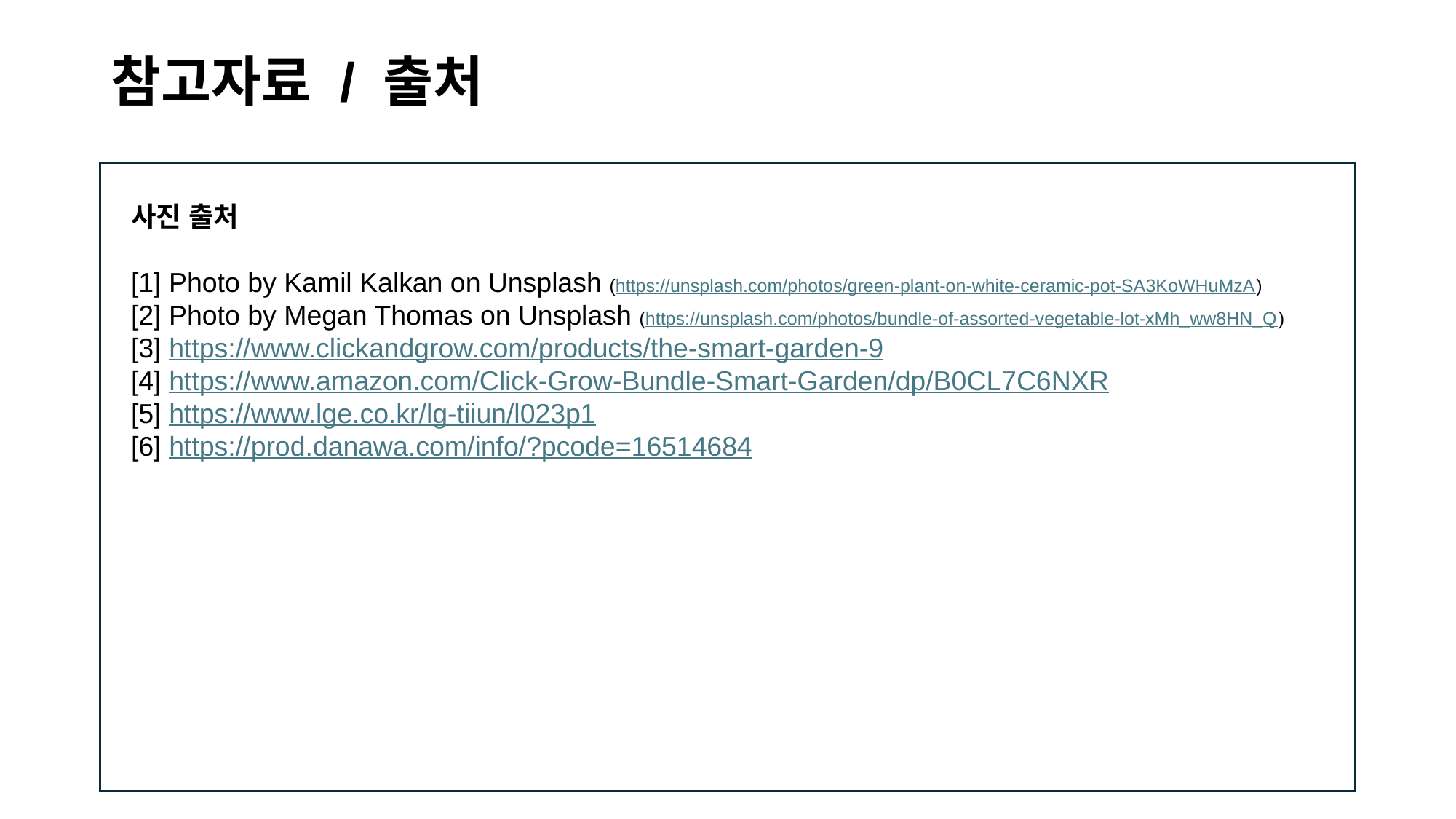

# 참고자료 / 출처

사진 출처

[1] Photo by Kamil Kalkan on Unsplash (https://unsplash.com/photos/green-plant-on-white-ceramic-pot-SA3KoWHuMzA)
[2] Photo by Megan Thomas on Unsplash (https://unsplash.com/photos/bundle-of-assorted-vegetable-lot-xMh_ww8HN_Q)
[3] https://www.clickandgrow.com/products/the-smart-garden-9
[4] https://www.amazon.com/Click-Grow-Bundle-Smart-Garden/dp/B0CL7C6NXR
[5] https://www.lge.co.kr/lg-tiiun/l023p1
[6] https://prod.danawa.com/info/?pcode=16514684